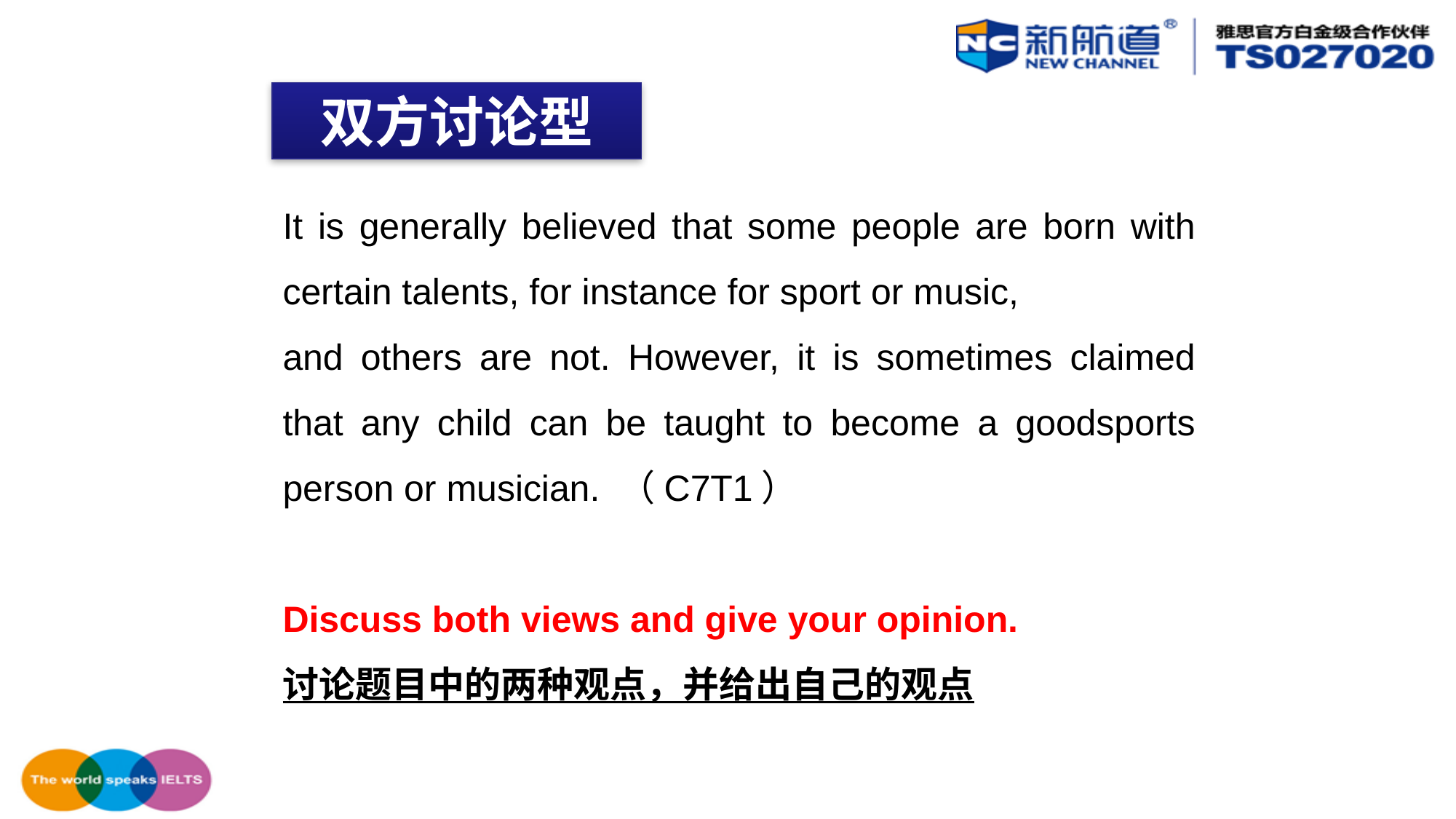

双方讨论型
It is generally believed that some people are born with certain talents, for instance for sport or music,
and others are not. However, it is sometimes claimed that any child can be taught to become a goodsports person or musician. （C7T1）

Discuss both views and give your opinion.
讨论题目中的两种观点，并给出自己的观点